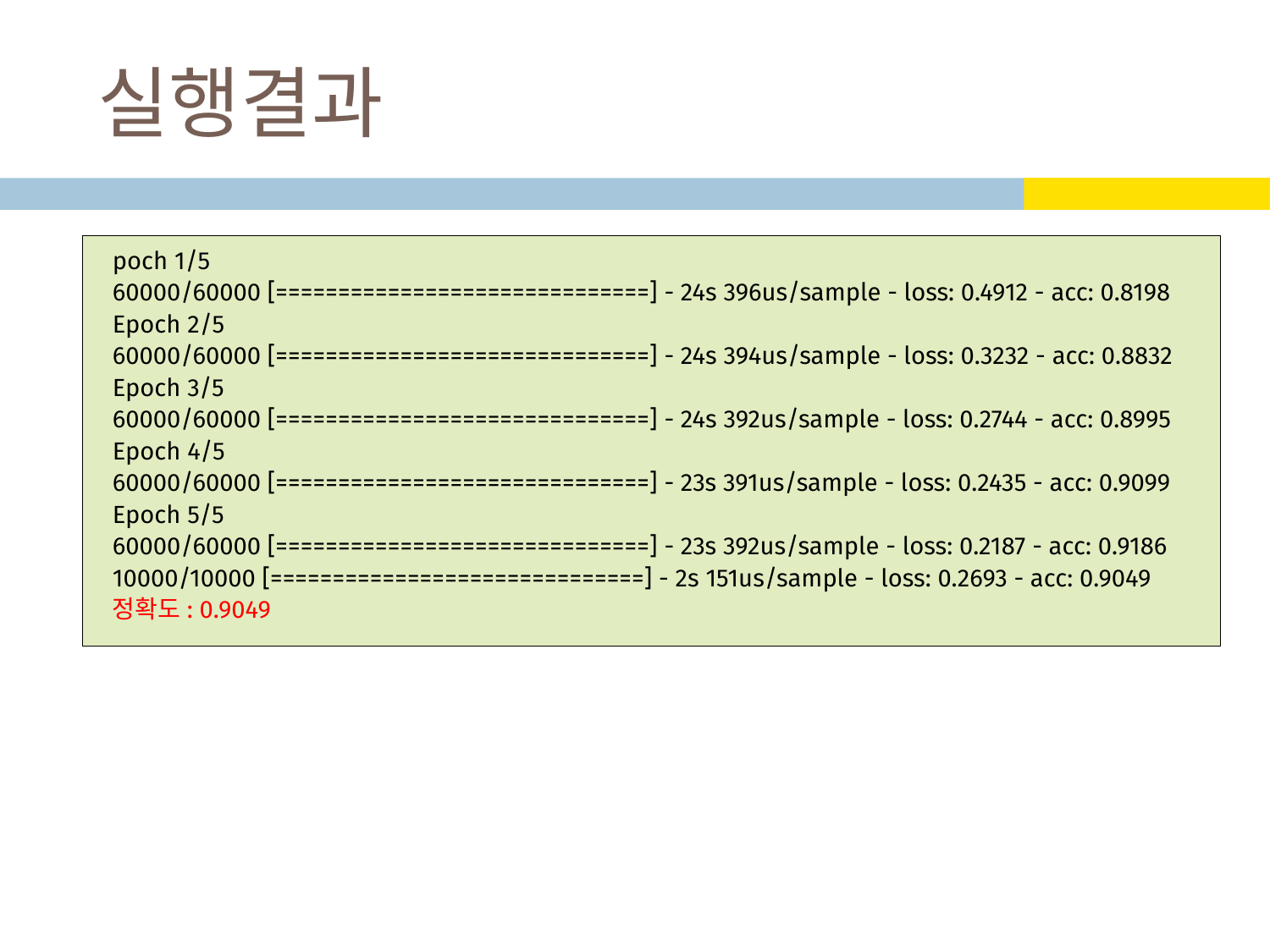

# 실행결과
poch 1/5
60000/60000 [==============================] - 24s 396us/sample - loss: 0.4912 - acc: 0.8198
Epoch 2/5
60000/60000 [==============================] - 24s 394us/sample - loss: 0.3232 - acc: 0.8832
Epoch 3/5
60000/60000 [==============================] - 24s 392us/sample - loss: 0.2744 - acc: 0.8995
Epoch 4/5
60000/60000 [==============================] - 23s 391us/sample - loss: 0.2435 - acc: 0.9099
Epoch 5/5
60000/60000 [==============================] - 23s 392us/sample - loss: 0.2187 - acc: 0.9186
10000/10000 [==============================] - 2s 151us/sample - loss: 0.2693 - acc: 0.9049
정확도: 0.9049